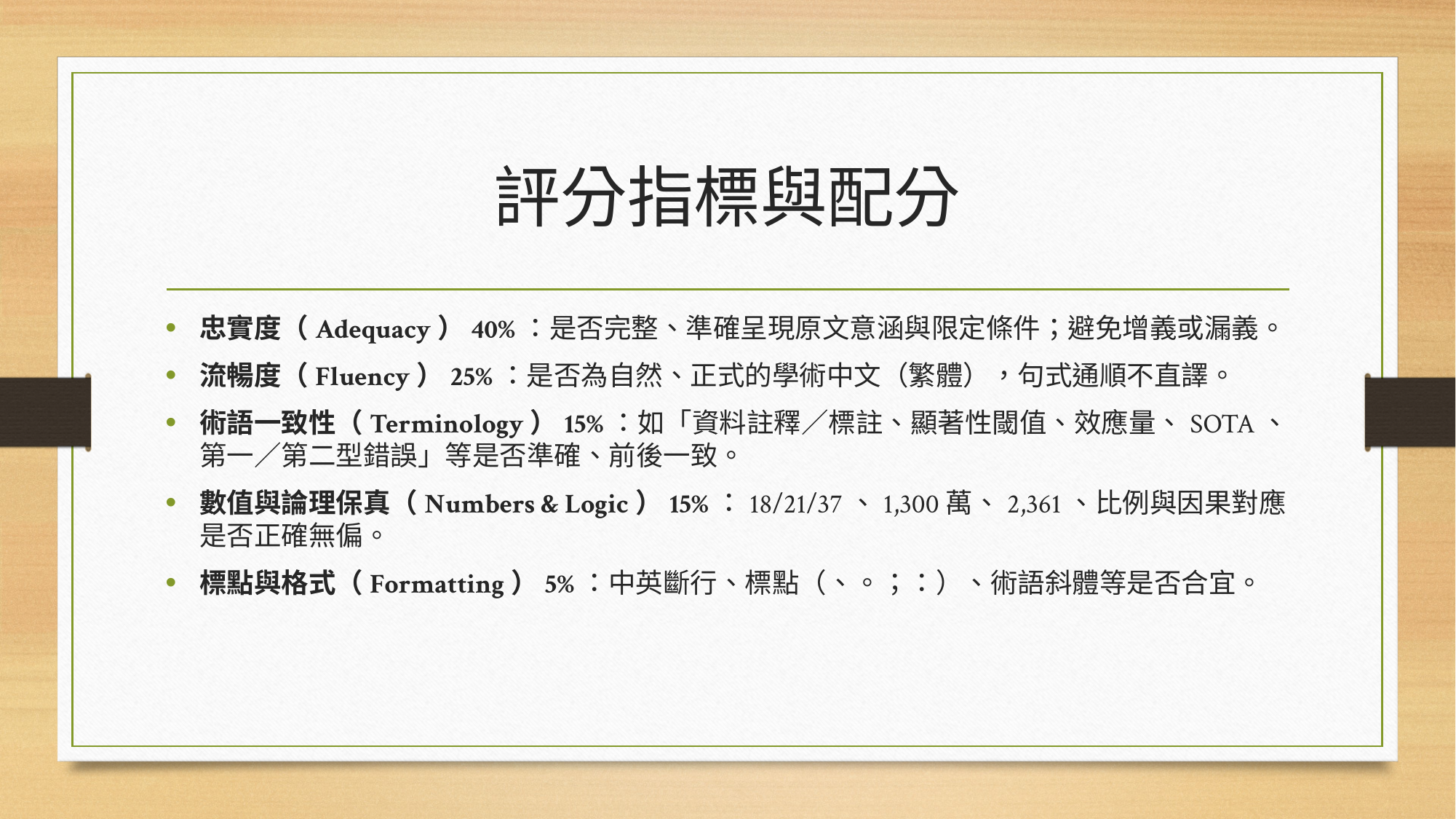

# 評分指標與配分
忠實度（Adequacy）40%：是否完整、準確呈現原文意涵與限定條件；避免增義或漏義。
流暢度（Fluency）25%：是否為自然、正式的學術中文（繁體），句式通順不直譯。
術語一致性（Terminology）15%：如「資料註釋／標註、顯著性閾值、效應量、SOTA、第一／第二型錯誤」等是否準確、前後一致。
數值與論理保真（Numbers & Logic）15%：18/21/37、1,300萬、2,361、比例與因果對應是否正確無偏。
標點與格式（Formatting）5%：中英斷行、標點（、。；：）、術語斜體等是否合宜。